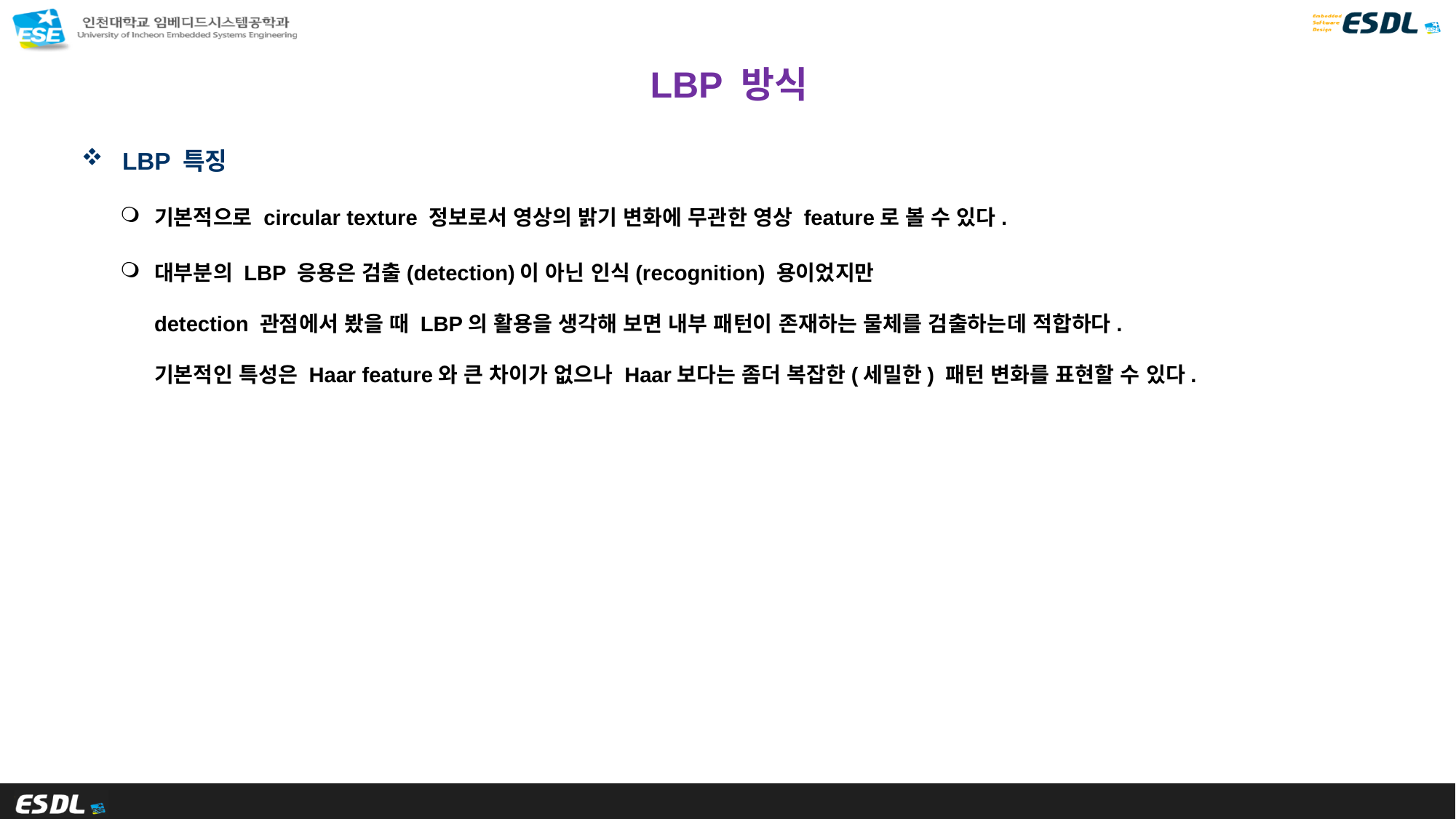

# LBP 방식
LBP 특징
기본적으로 circular texture 정보로서 영상의 밝기 변화에 무관한 영상 feature로 볼 수 있다.
대부분의 LBP 응용은 검출(detection)이 아닌 인식(recognition) 용이었지만 
detection 관점에서 봤을 때 LBP의 활용을 생각해 보면 내부 패턴이 존재하는 물체를 검출하는데 적합하다.
기본적인 특성은 Haar feature와 큰 차이가 없으나 Haar보다는 좀더 복잡한(세밀한) 패턴 변화를 표현할 수 있다.